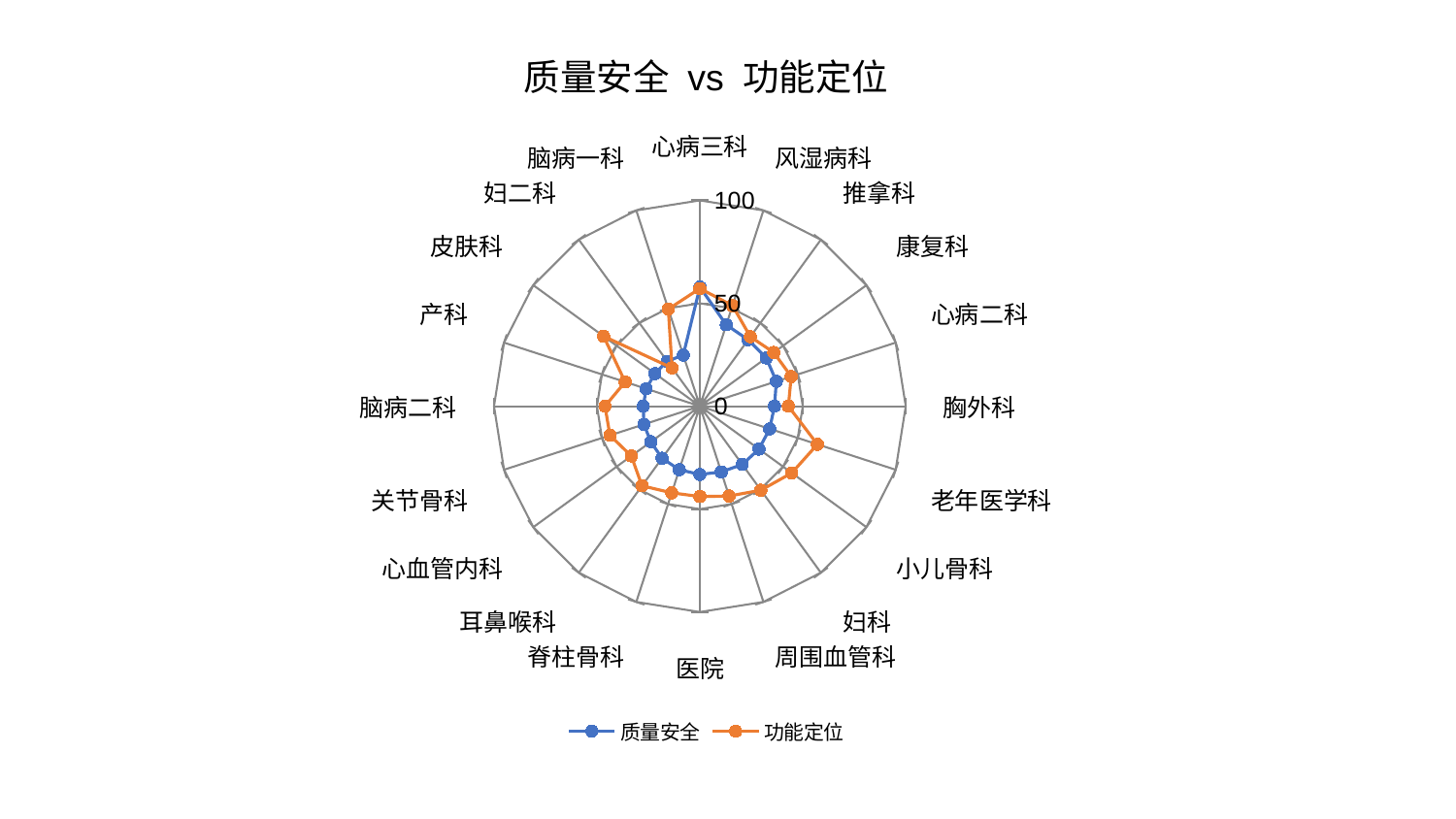

### Chart: 质量安全 vs 功能定位

| Category | 质量安全 | 功能定位 |
|---|---|---|
| 心病三科 | 57.89898005195962 | 57.19417112395356 |
| 风湿病科 | 41.58341941168988 | 51.37452301038964 |
| 推拿科 | 39.90282418108755 | 41.734153916197215 |
| 康复科 | 39.883887559494944 | 44.38497166380437 |
| 心病二科 | 39.06660241320488 | 46.67411292029057 |
| 胸外科 | 36.25005599113992 | 43.00139078824977 |
| 老年医学科 | 35.655759358266934 | 60.05907478876938 |
| 小儿骨科 | 35.482207008792194 | 55.203399511167724 |
| 妇科 | 35.03219455646693 | 50.45560390410994 |
| 周围血管科 | 33.5991522302423 | 45.905050964992334 |
| 医院 | 33.209234483872635 | 43.9122223720863 |
| 脊柱骨科 | 32.43799282738998 | 44.26310997919553 |
| 耳鼻喉科 | 31.268560866977197 | 47.80412020886317 |
| 心血管内科 | 29.430062569217835 | 41.167965834711566 |
| 关节骨科 | 28.609229139769468 | 45.918615315711484 |
| 脑病二科 | 27.491261950537222 | 46.1014779720149 |
| 产科 | 27.41491148293894 | 38.14276364301082 |
| 皮肤科 | 26.99232794157781 | 57.80427016089645 |
| 妇二科 | 26.990243621314345 | 22.978867076818755 |
| 脑病一科 | 26.13012548748502 | 49.589091375787156 |
76